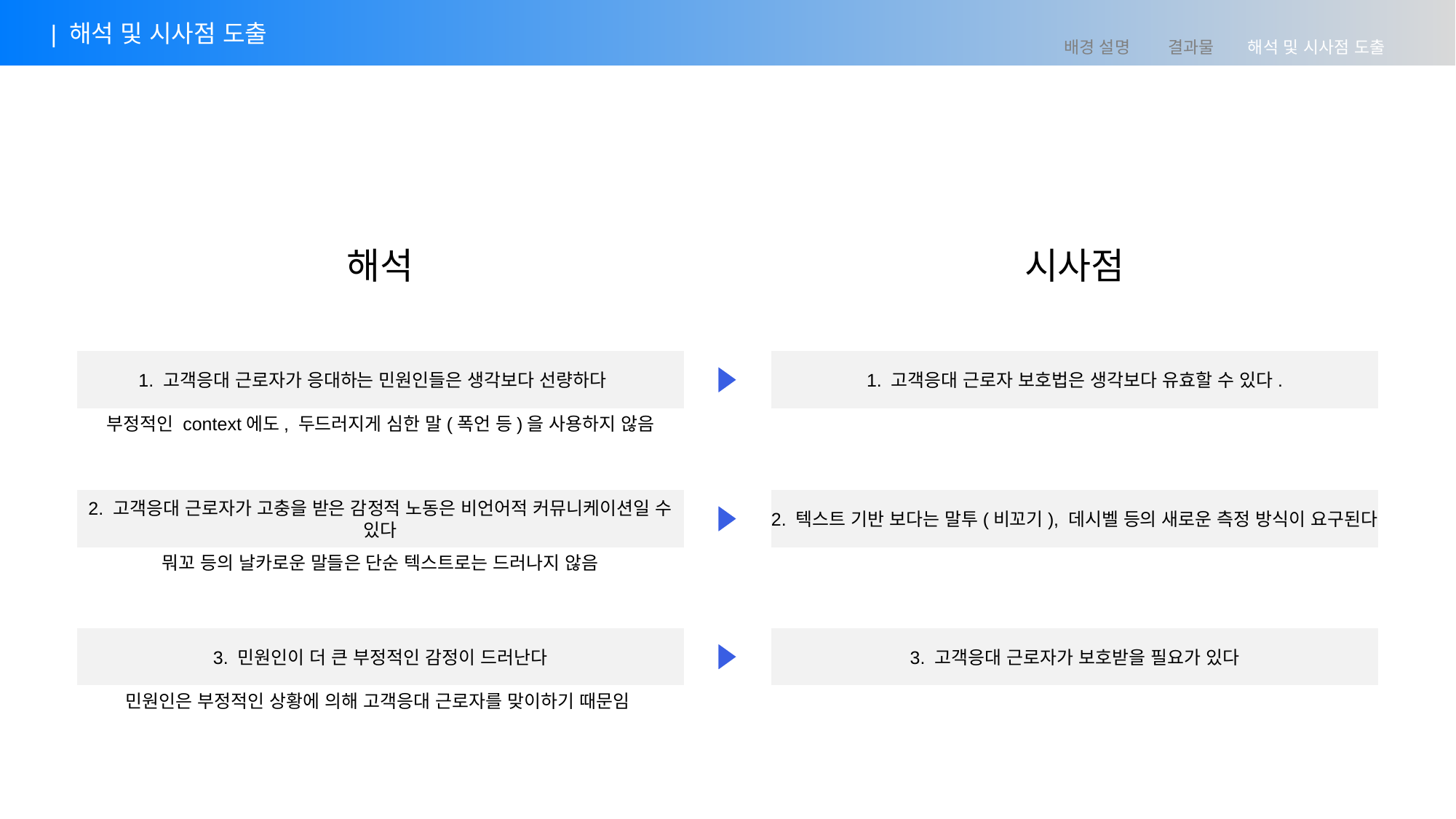

| 해석 및 시사점 도출
배경 설명        결과물       해석 및 시사점 도출
해석
시사점
1. 고객응대 근로자가 응대하는 민원인들은 생각보다 선량하다
1. 고객응대 근로자 보호법은 생각보다 유효할 수 있다.

부정적인 context에도, 두드러지게 심한 말(폭언 등)을 사용하지 않음
2. 고객응대 근로자가 고충을 받은 감정적 노동은 비언어적 커뮤니케이션일 수 있다
2. 텍스트 기반 보다는 말투(비꼬기), 데시벨 등의 새로운 측정 방식이 요구된다

뭐꼬 등의 날카로운 말들은 단순 텍스트로는 드러나지 않음
3. 민원인이 더 큰 부정적인 감정이 드러난다
3. 고객응대 근로자가 보호받을 필요가 있다

민원인은 부정적인 상황에 의해 고객응대 근로자를 맞이하기 때문임